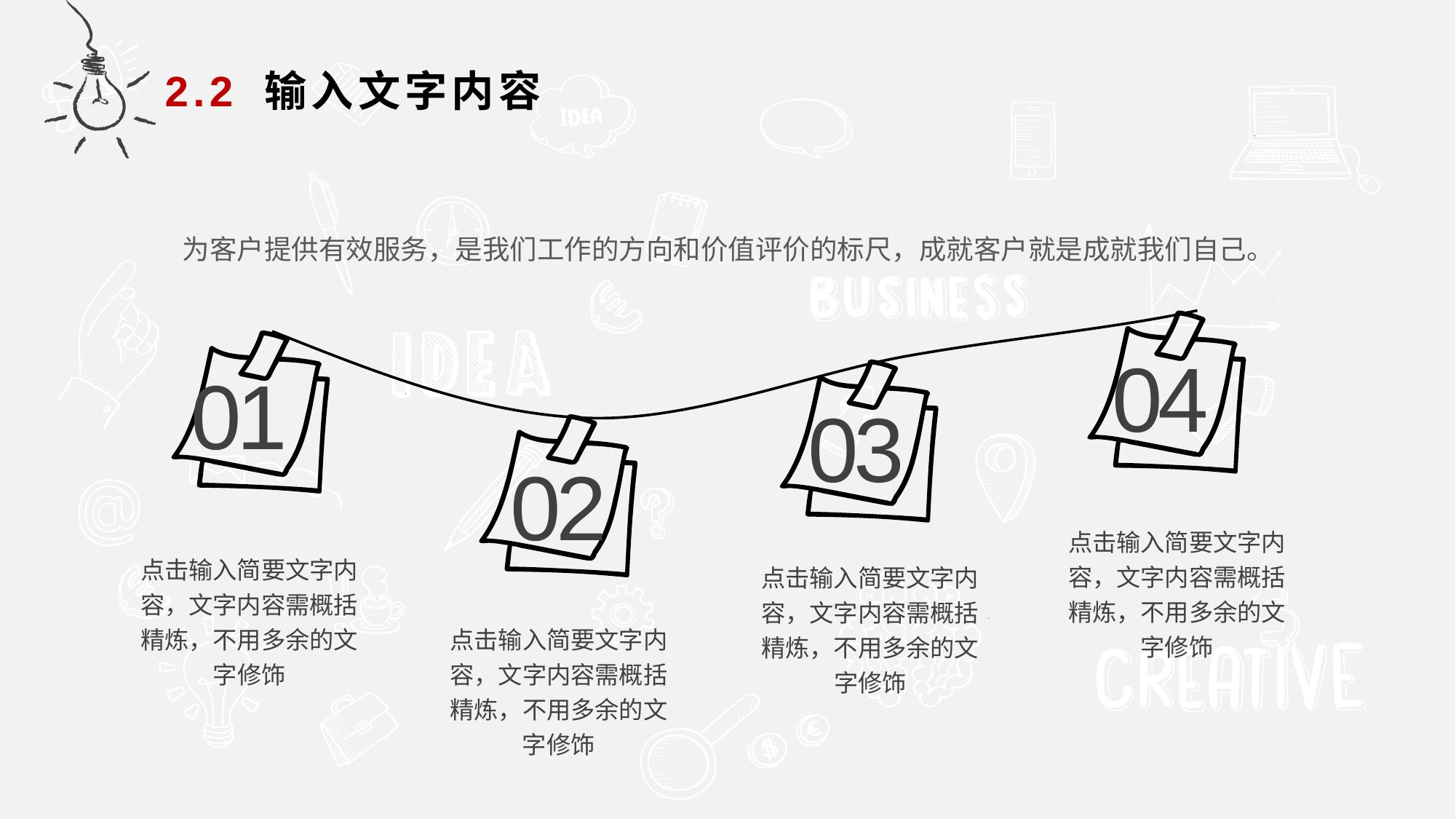

2.2 输入文字内容
为客户提供有效服务，是我们工作的方向和价值评价的标尺，成就客户就是成就我们自己。

04
01

03

02
点击输入简要文字内容，文字内容需概括精炼，不用多余的文字修饰
点击输入简要文字内容，文字内容需概括精炼，不用多余的文字修饰
点击输入简要文字内容，文字内容需概括精炼，不用多余的文字修饰
点击输入简要文字内容，文字内容需概括精炼，不用多余的文字修饰